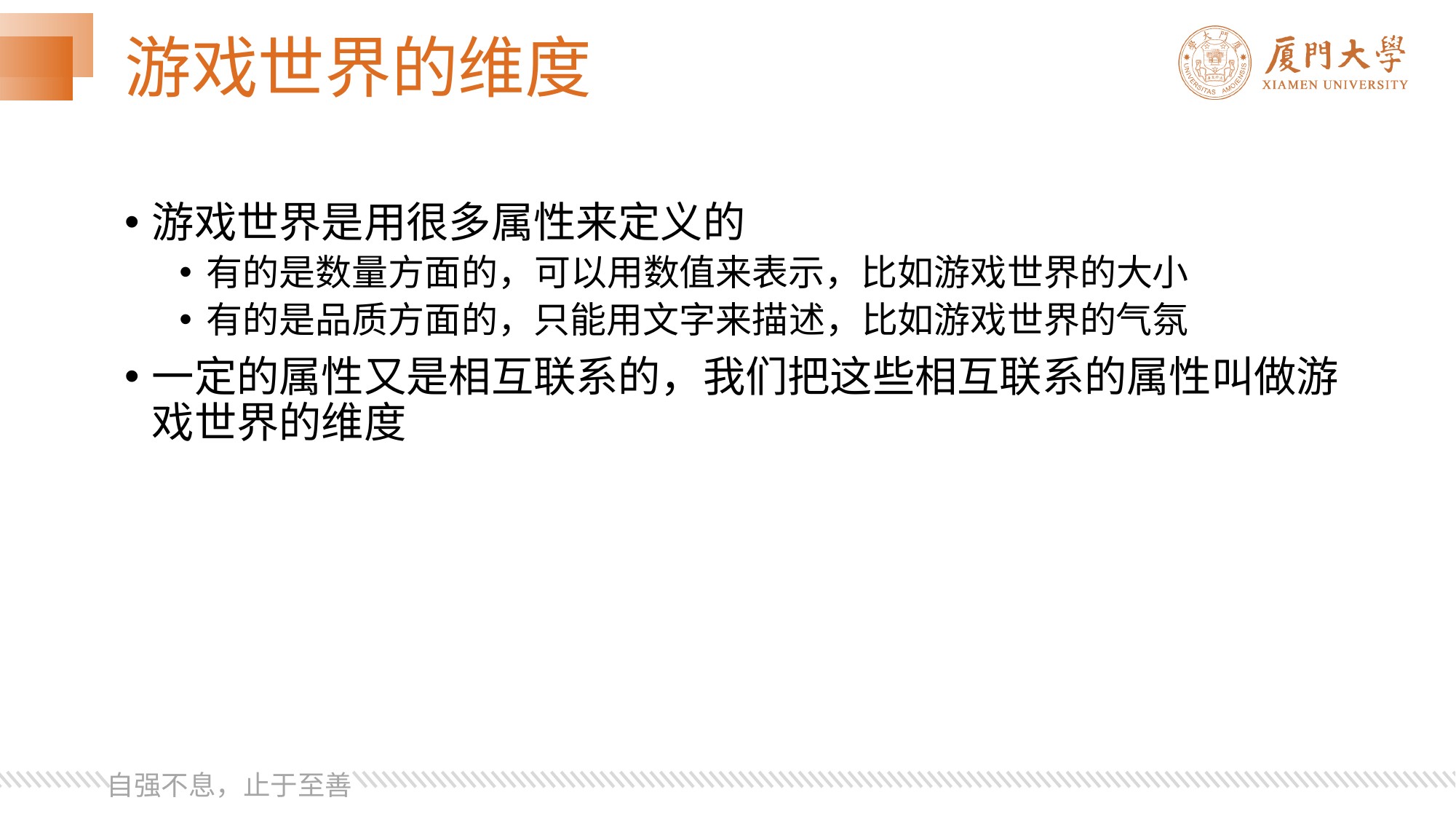

# 游戏世界的维度
游戏世界是用很多属性来定义的
有的是数量方面的，可以用数值来表示，比如游戏世界的大小
有的是品质方面的，只能用文字来描述，比如游戏世界的气氛
一定的属性又是相互联系的，我们把这些相互联系的属性叫做游戏世界的维度